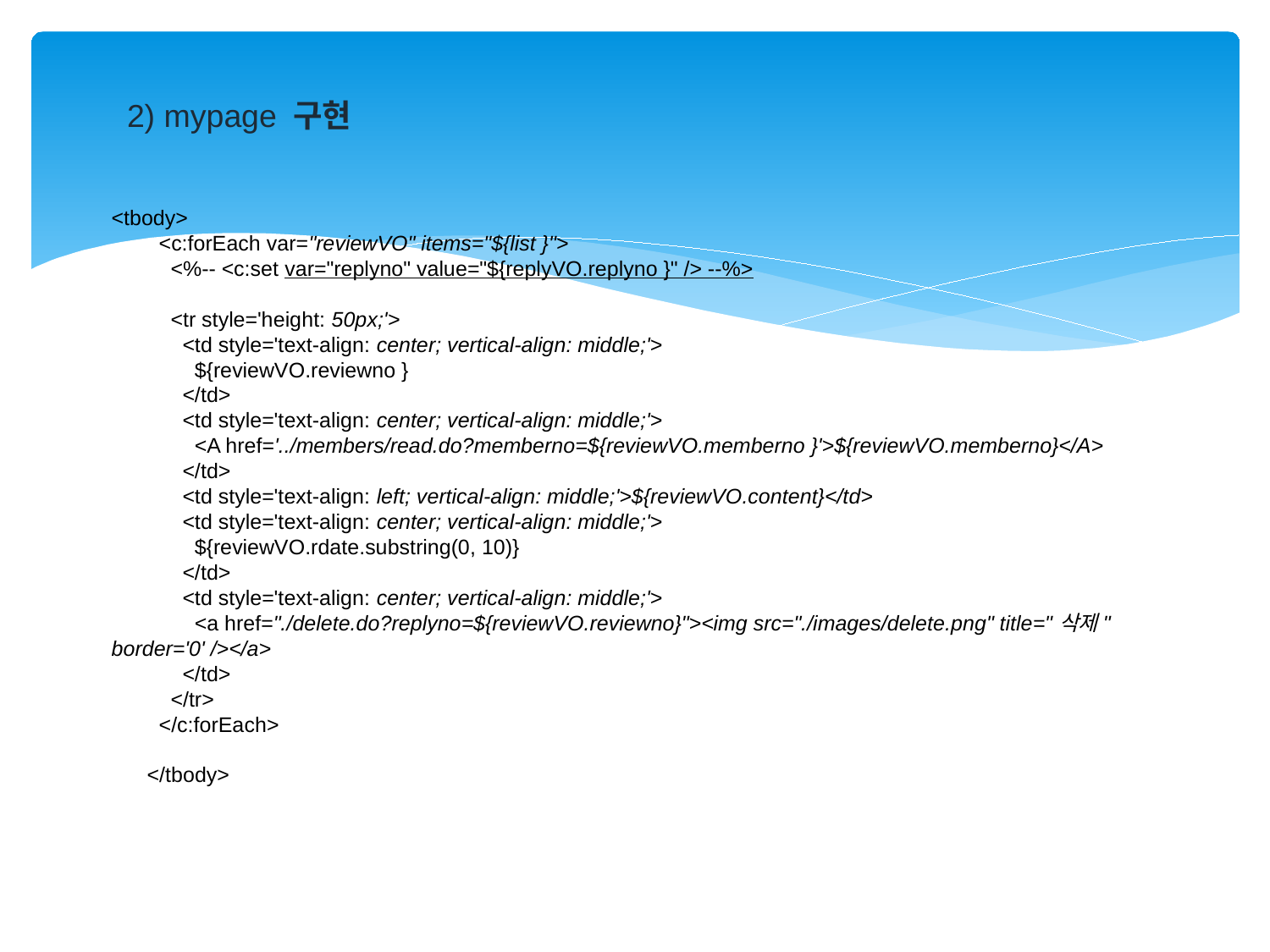

2) mypage 구현
<tbody>
        <c:forEach var="reviewVO" items="${list }">
          <%-- <c:set var="replyno" value="${replyVO.replyno }" /> --%>

          <tr style='height: 50px;'>
            <td style='text-align: center; vertical-align: middle;'>
              ${reviewVO.reviewno }
            </td>
            <td style='text-align: center; vertical-align: middle;'>
              <A href='../members/read.do?memberno=${reviewVO.memberno }'>${reviewVO.memberno}</A>
            </td>
            <td style='text-align: left; vertical-align: middle;'>${reviewVO.content}</td>
            <td style='text-align: center; vertical-align: middle;'>
              ${reviewVO.rdate.substring(0, 10)}
            </td>
            <td style='text-align: center; vertical-align: middle;'>
              <a href="./delete.do?replyno=${reviewVO.reviewno}"><img src="./images/delete.png" title="삭제"  border='0' /></a>
            </td>
          </tr>
        </c:forEach>

      </tbody>